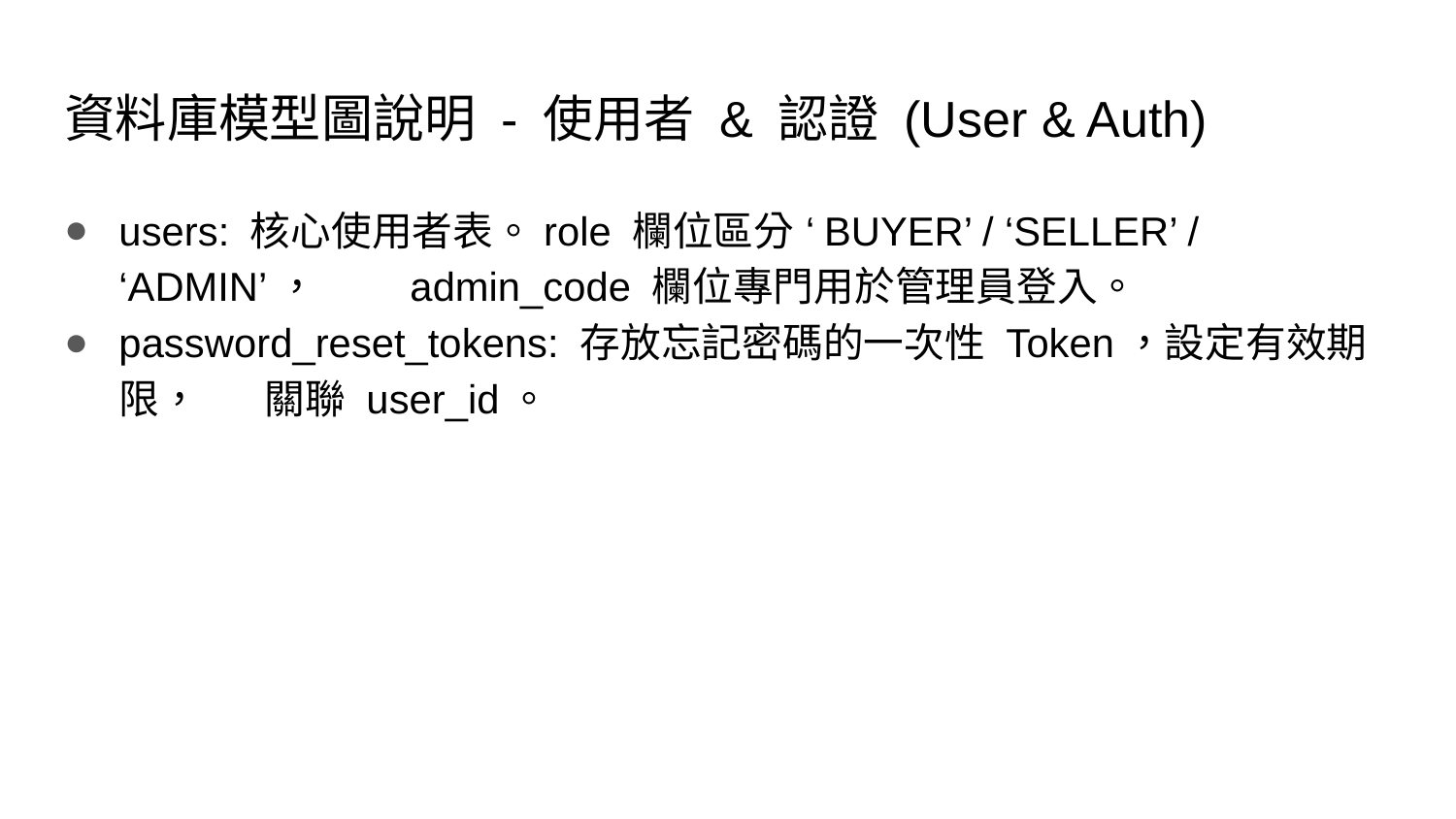

# 資料庫模型圖說明 - 使用者 & 認證 (User & Auth)

users: 核心使用者表。role 欄位區分 ‘BUYER’ / ‘SELLER’ / ‘ADMIN’，	admin_code 欄位專門用於管理員登入。
password_reset_tokens: 存放忘記密碼的一次性 Token，設定有效期限，	關聯 user_id。